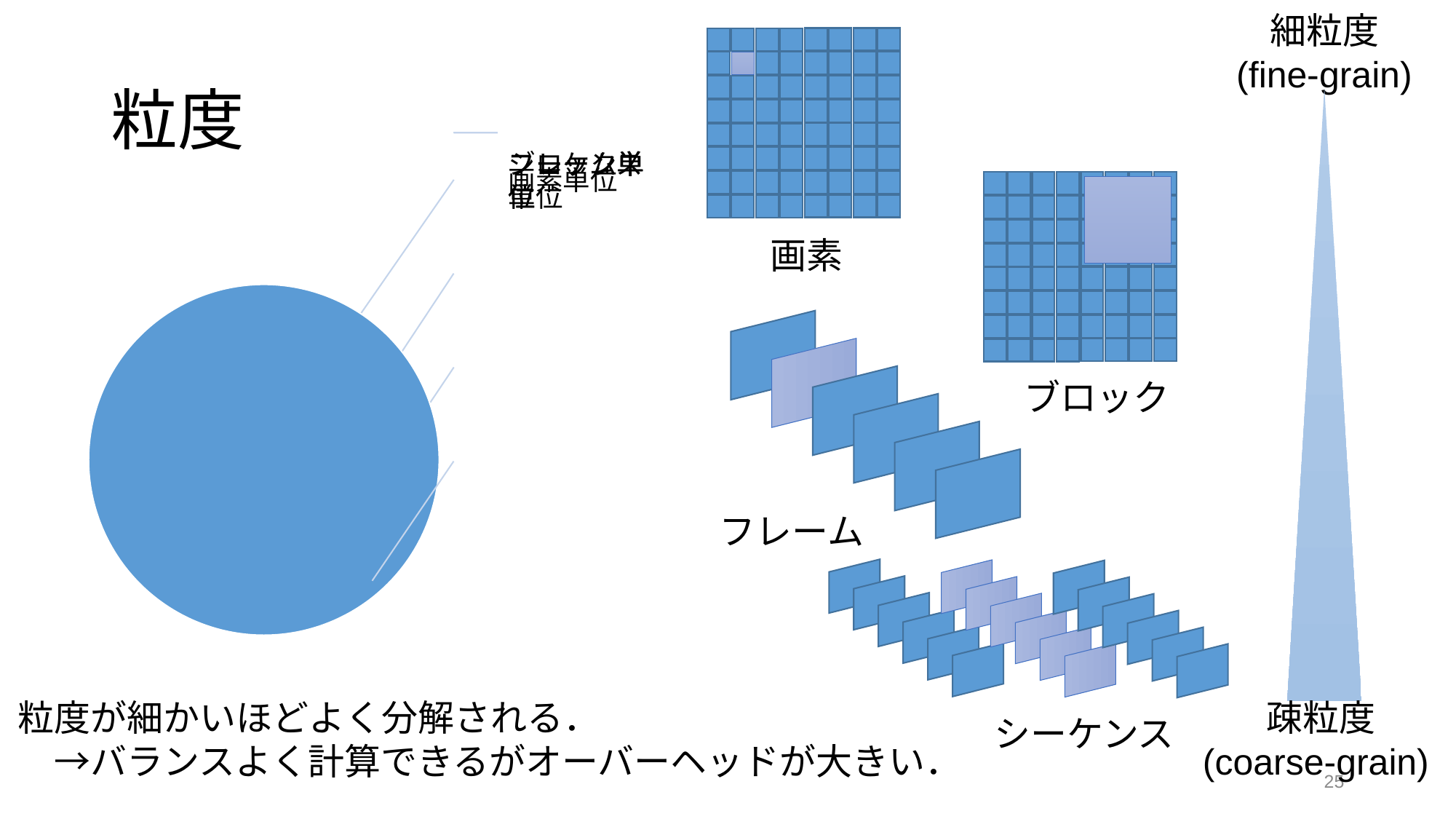

細粒度
(fine-grain)

# 粒度

画素単位

画素

ブロック
フレーム

粒度が細かいほどよく分解される．
　→バランスよく計算できるがオーバーヘッドが大きい．
疎粒度
(coarse-grain)
シーケンス
25